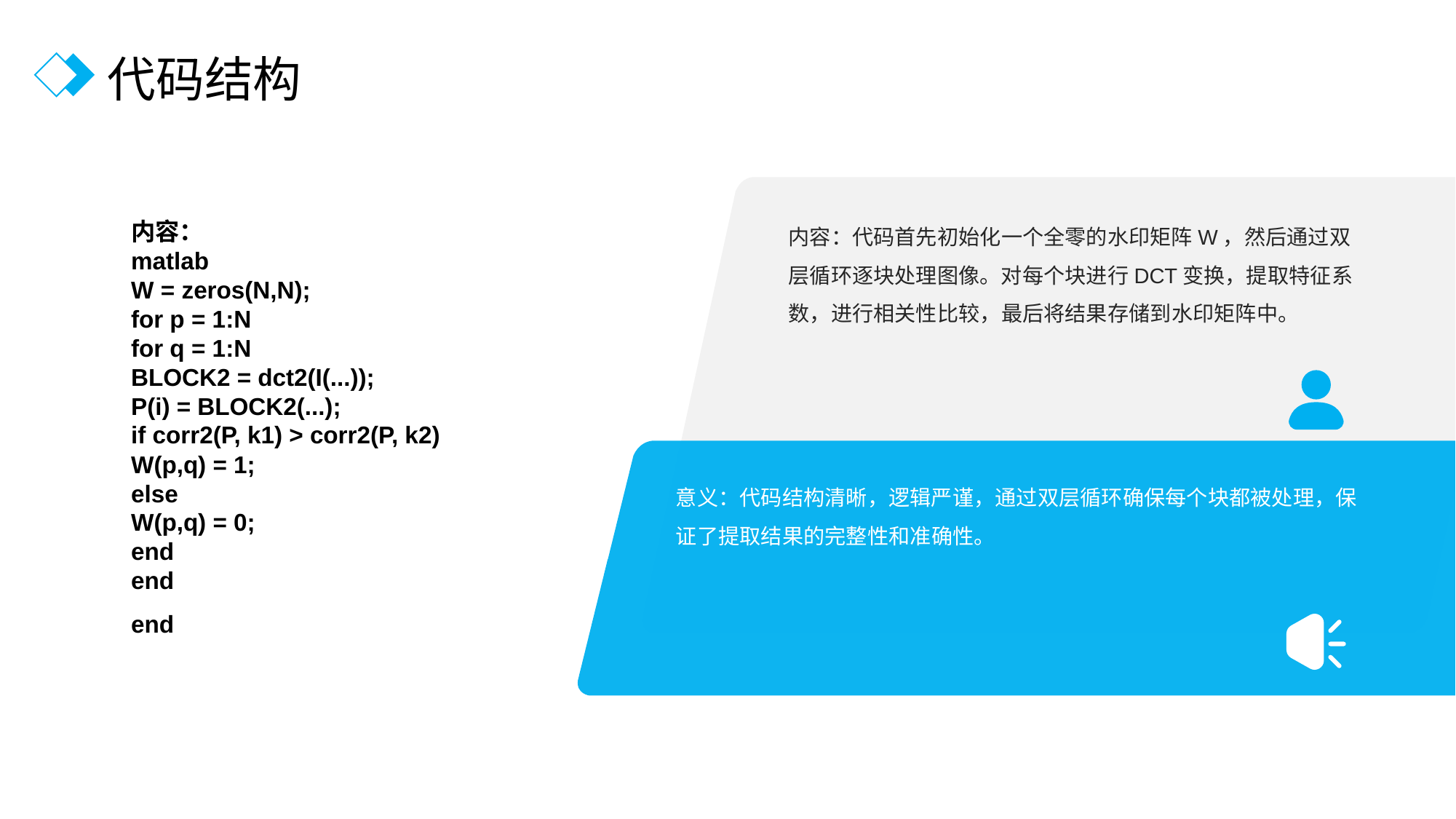

代码结构

内容：
matlab
W = zeros(N,N);
for p = 1:N
for q = 1:N
BLOCK2 = dct2(I(...));
P(i) = BLOCK2(...);
if corr2(P, k1) > corr2(P, k2)
W(p,q) = 1;
else
W(p,q) = 0;
end
end
end

内容：代码首先初始化一个全零的水印矩阵W，然后通过双层循环逐块处理图像。对每个块进行DCT变换，提取特征系数，进行相关性比较，最后将结果存储到水印矩阵中。

意义：代码结构清晰，逻辑严谨，通过双层循环确保每个块都被处理，保证了提取结果的完整性和准确性。